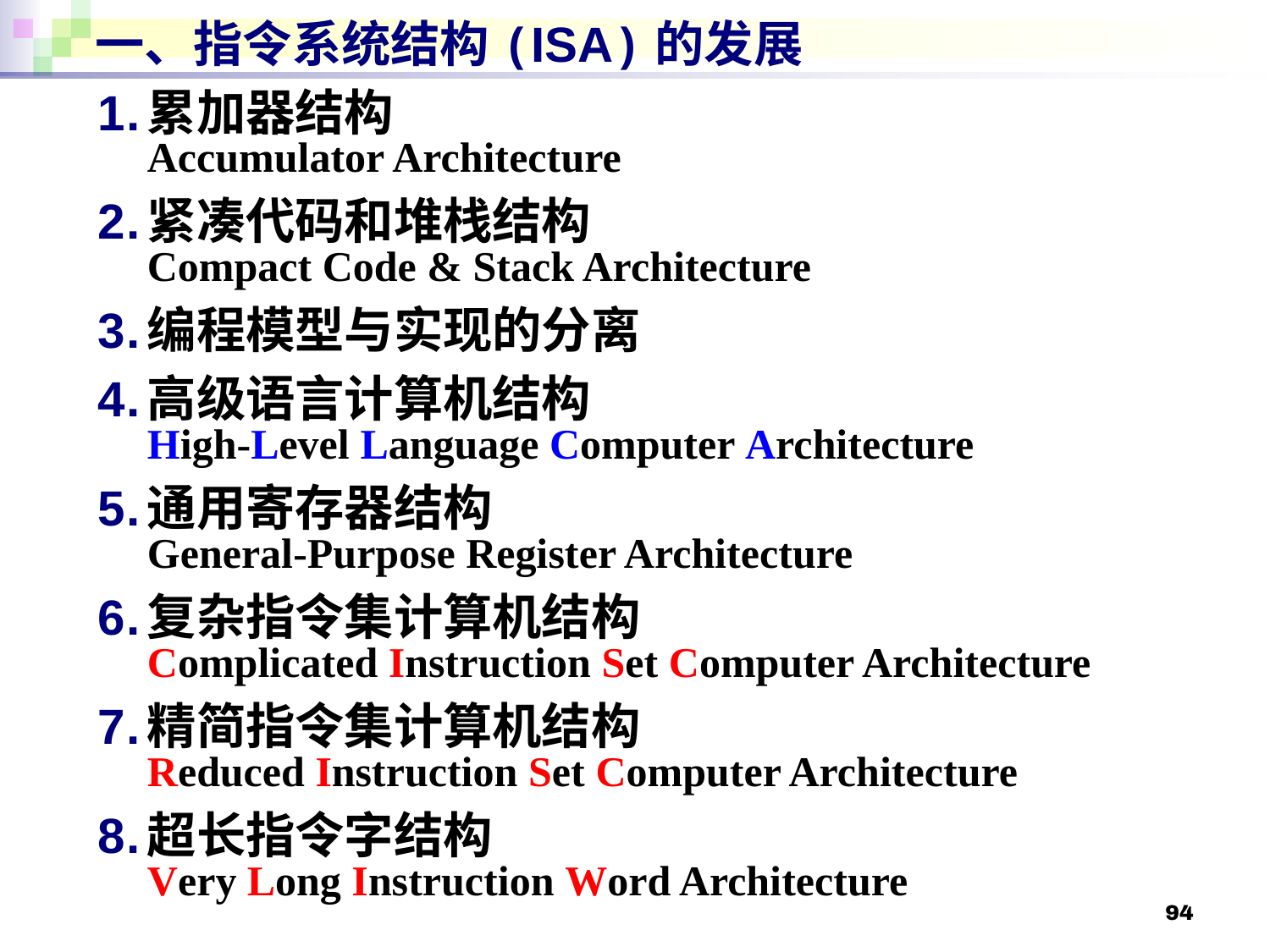

# 一、指令系统结构(ISA)的发展
累加器结构
Accumulator Architecture
紧凑代码和堆栈结构
Compact Code & Stack Architecture
编程模型与实现的分离
高级语言计算机结构
High-Level Language Computer Architecture
通用寄存器结构
General-Purpose Register Architecture
复杂指令集计算机结构
Complicated Instruction Set Computer Architecture
精简指令集计算机结构
Reduced Instruction Set Computer Architecture
超长指令字结构
Very Long Instruction Word Architecture
94